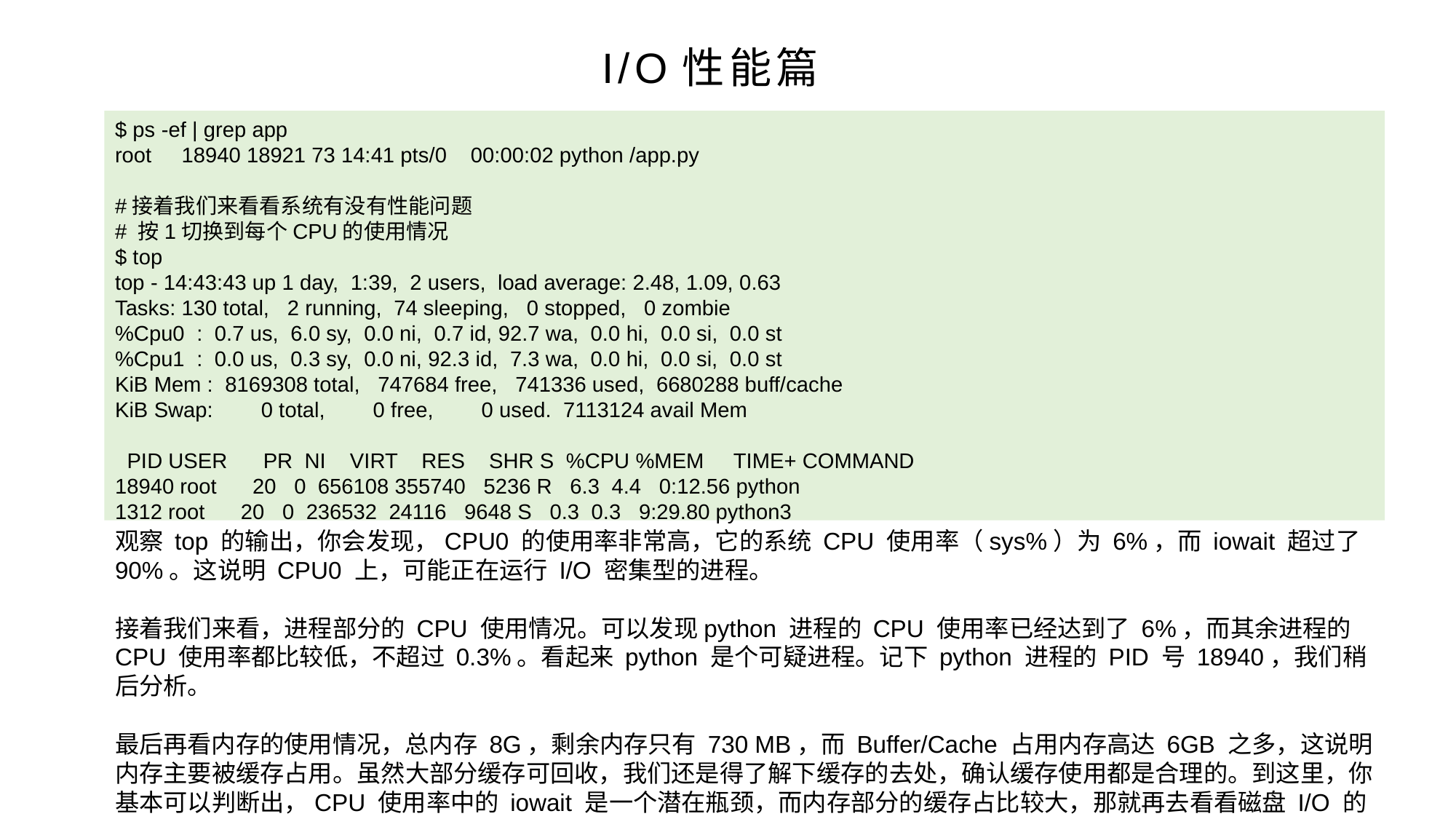

I/O性能篇
$ ps -ef | grep app
root     18940 18921 73 14:41 pts/0    00:00:02 python /app.py

#接着我们来看看系统有没有性能问题
# 按1切换到每个CPU的使用情况
$ top
top - 14:43:43 up 1 day,  1:39,  2 users,  load average: 2.48, 1.09, 0.63
Tasks: 130 total,   2 running,  74 sleeping,   0 stopped,   0 zombie
%Cpu0  :  0.7 us,  6.0 sy,  0.0 ni,  0.7 id, 92.7 wa,  0.0 hi,  0.0 si,  0.0 st
%Cpu1  :  0.0 us,  0.3 sy,  0.0 ni, 92.3 id,  7.3 wa,  0.0 hi,  0.0 si,  0.0 st
KiB Mem :  8169308 total,   747684 free,   741336 used,  6680288 buff/cache
KiB Swap:        0 total,        0 free,        0 used.  7113124 avail Mem

  PID USER      PR  NI    VIRT    RES    SHR S  %CPU %MEM     TIME+ COMMAND
18940 root      20   0  656108 355740   5236 R   6.3  4.4   0:12.56 python
1312 root      20   0  236532  24116   9648 S   0.3  0.3   9:29.80 python3
观察 top 的输出，你会发现，CPU0 的使用率非常高，它的系统 CPU 使用率（sys%）为 6%，而 iowait 超过了 90%。这说明 CPU0 上，可能正在运行 I/O 密集型的进程。

接着我们来看，进程部分的 CPU 使用情况。可以发现python 进程的 CPU 使用率已经达到了 6%，而其余进程的 CPU 使用率都比较低，不超过 0.3%。看起来 python 是个可疑进程。记下 python 进程的 PID 号 18940，我们稍后分析。

最后再看内存的使用情况，总内存 8G，剩余内存只有 730 MB，而 Buffer/Cache 占用内存高达 6GB 之多，这说明内存主要被缓存占用。虽然大部分缓存可回收，我们还是得了解下缓存的去处，确认缓存使用都是合理的。到这里，你基本可以判断出，CPU 使用率中的 iowait 是一个潜在瓶颈，而内存部分的缓存占比较大，那就再去看看磁盘 I/O 的情况？